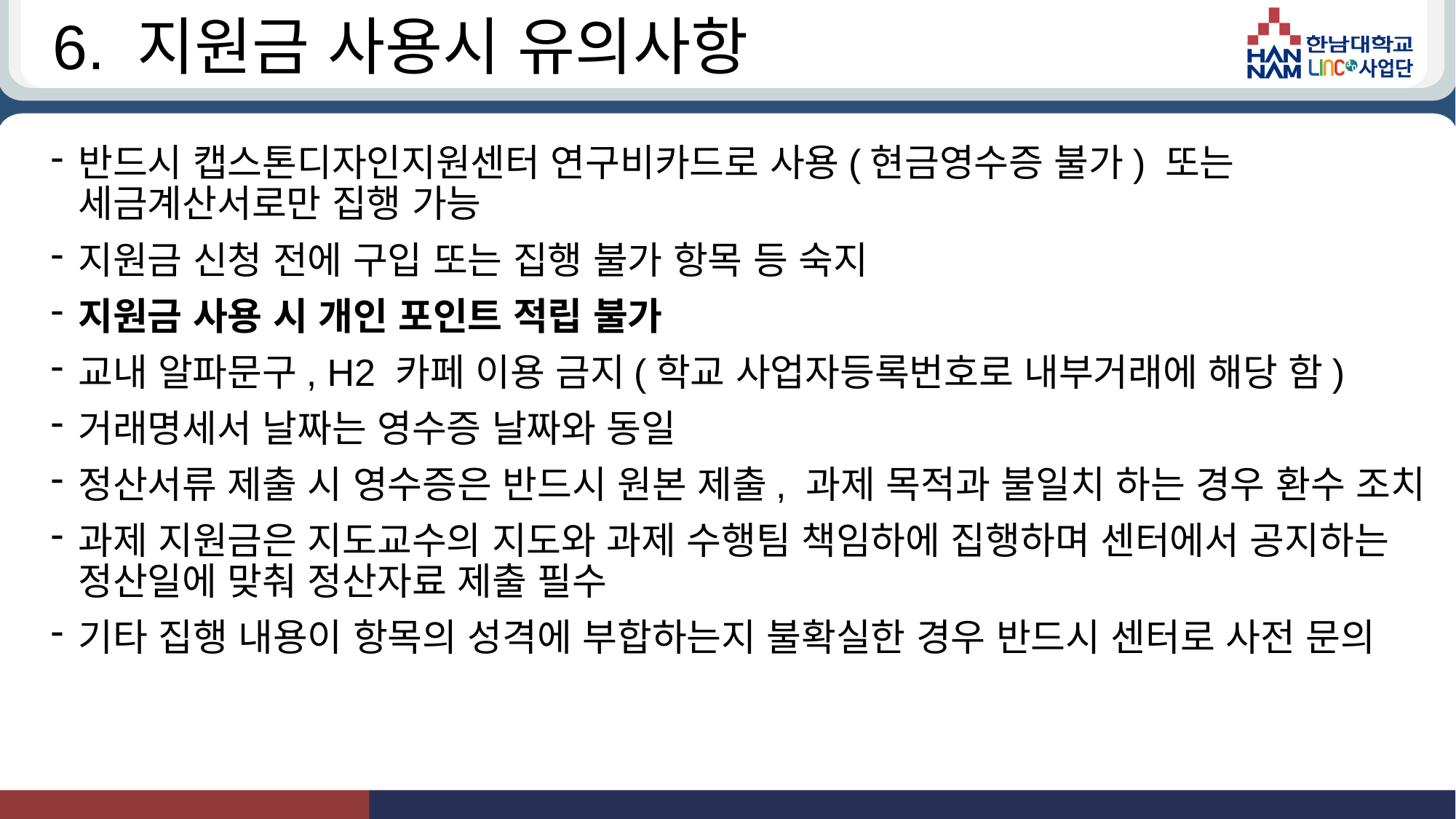

# 6. 지원금 사용시 유의사항
반드시 캡스톤디자인지원센터 연구비카드로 사용(현금영수증 불가) 또는 세금계산서로만 집행 가능
지원금 신청 전에 구입 또는 집행 불가 항목 등 숙지
지원금 사용 시 개인 포인트 적립 불가
교내 알파문구, H2 카페 이용 금지(학교 사업자등록번호로 내부거래에 해당 함)
거래명세서 날짜는 영수증 날짜와 동일
정산서류 제출 시 영수증은 반드시 원본 제출, 과제 목적과 불일치 하는 경우 환수 조치
과제 지원금은 지도교수의 지도와 과제 수행팀 책임하에 집행하며 센터에서 공지하는 정산일에 맞춰 정산자료 제출 필수
기타 집행 내용이 항목의 성격에 부합하는지 불확실한 경우 반드시 센터로 사전 문의